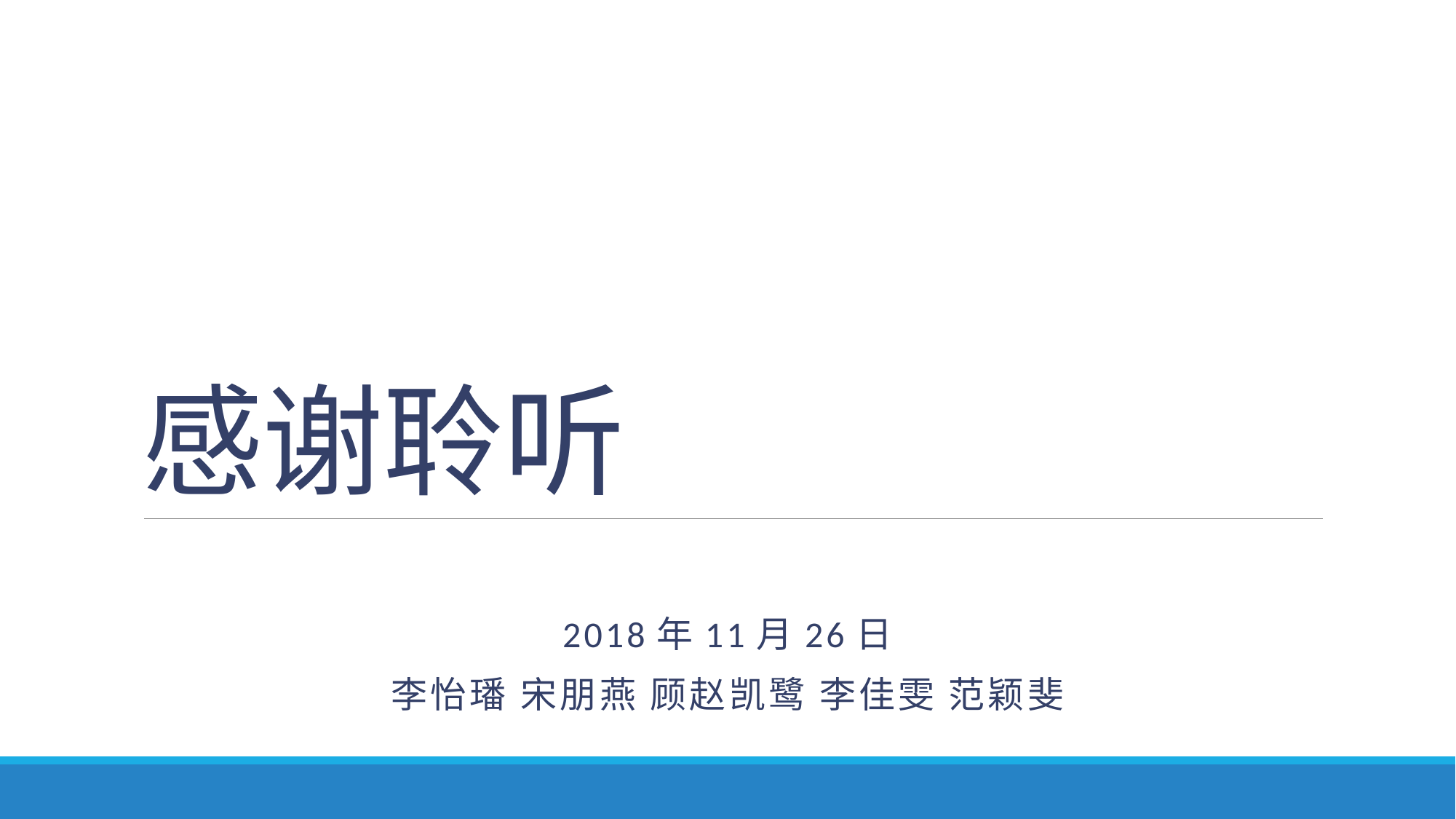

# 感谢聆听
2018年11月26日
李怡璠 宋朋燕 顾赵凯鹭 李佳雯 范颖斐